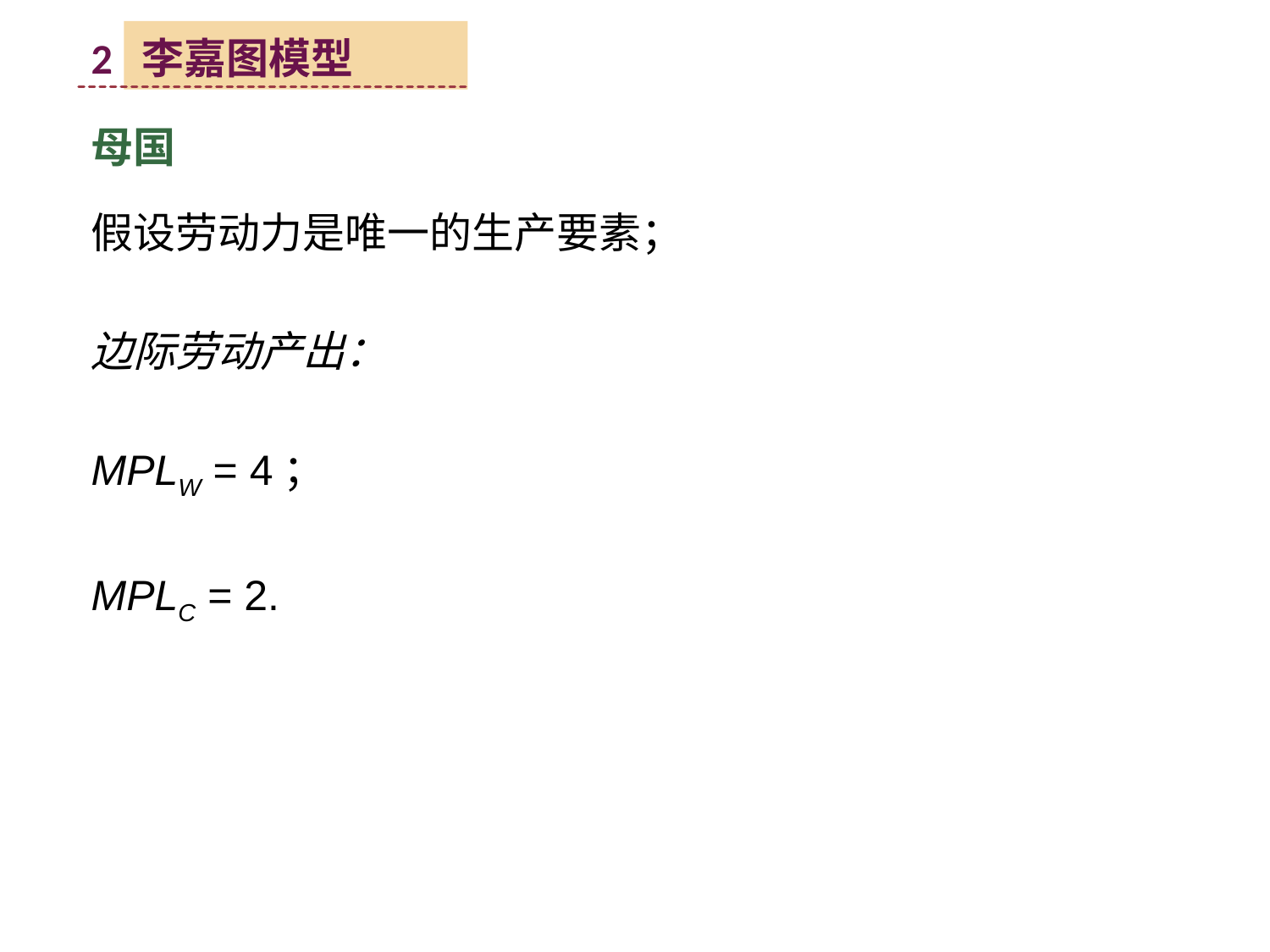

2  李嘉图模型

母国

假设劳动力是唯一的生产要素；

边际劳动产出：

MPLW = 4；

MPLC = 2.